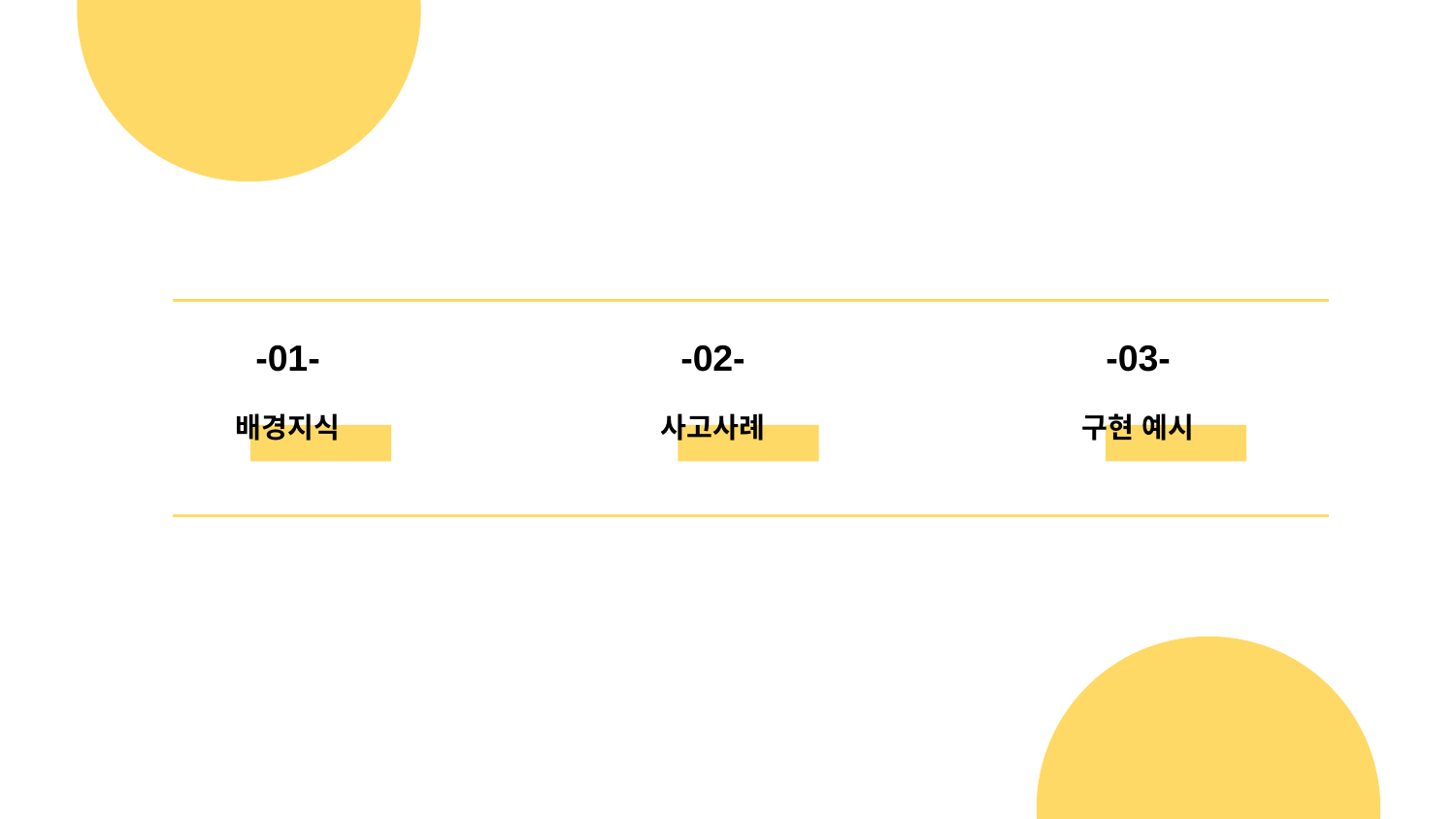

-01-
-02-
-03-
# 배경지식
사고사례
구현 예시